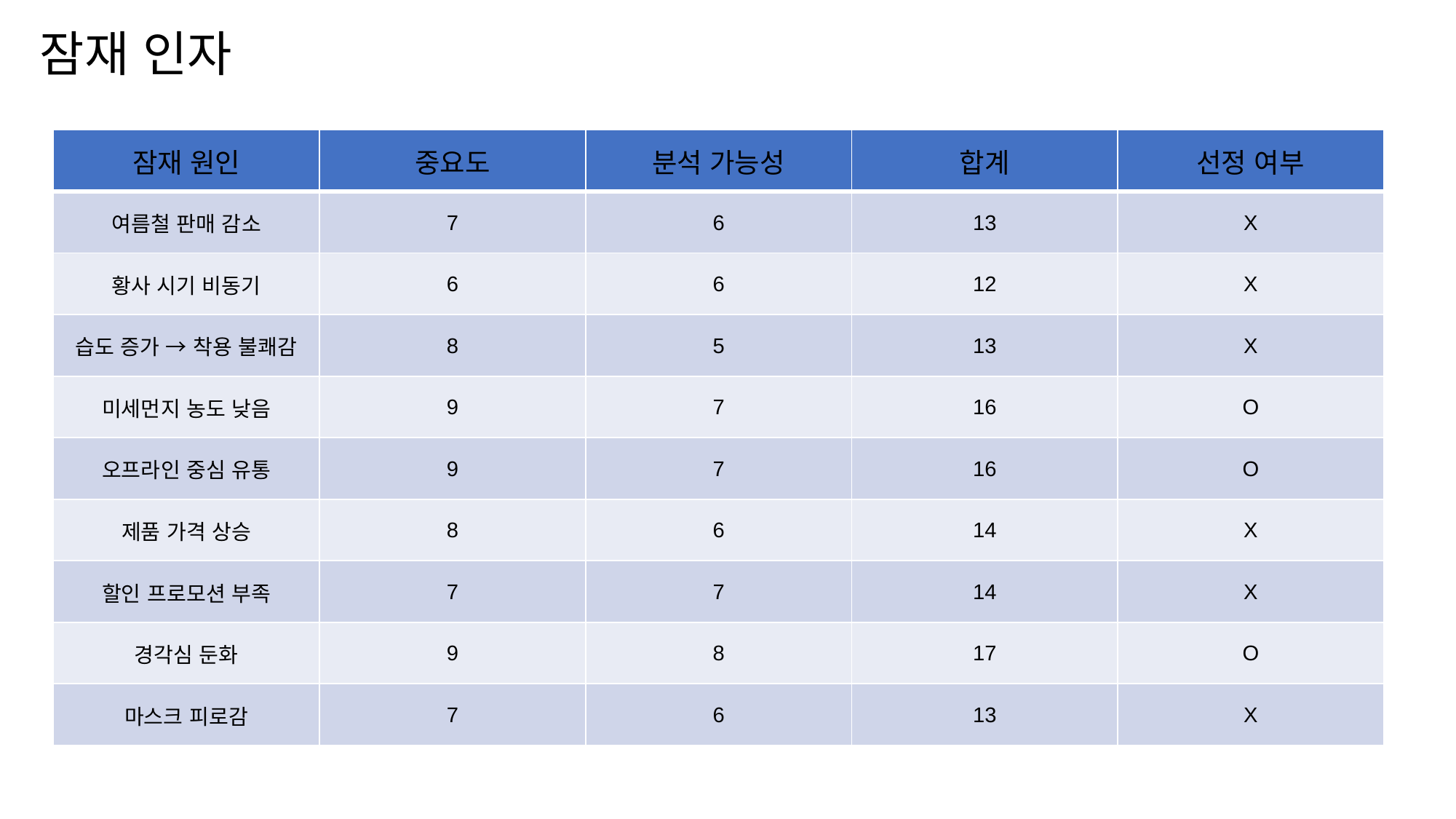

잠재 인자
| 잠재 원인 | 중요도 | 분석 가능성 | 합계 | 선정 여부 |
| --- | --- | --- | --- | --- |
| 여름철 판매 감소 | 7 | 6 | 13 | X |
| 황사 시기 비동기 | 6 | 6 | 12 | X |
| 습도 증가 → 착용 불쾌감 | 8 | 5 | 13 | X |
| 미세먼지 농도 낮음 | 9 | 7 | 16 | O |
| 오프라인 중심 유통 | 9 | 7 | 16 | O |
| 제품 가격 상승 | 8 | 6 | 14 | X |
| 할인 프로모션 부족 | 7 | 7 | 14 | X |
| 경각심 둔화 | 9 | 8 | 17 | O |
| 마스크 피로감 | 7 | 6 | 13 | X |